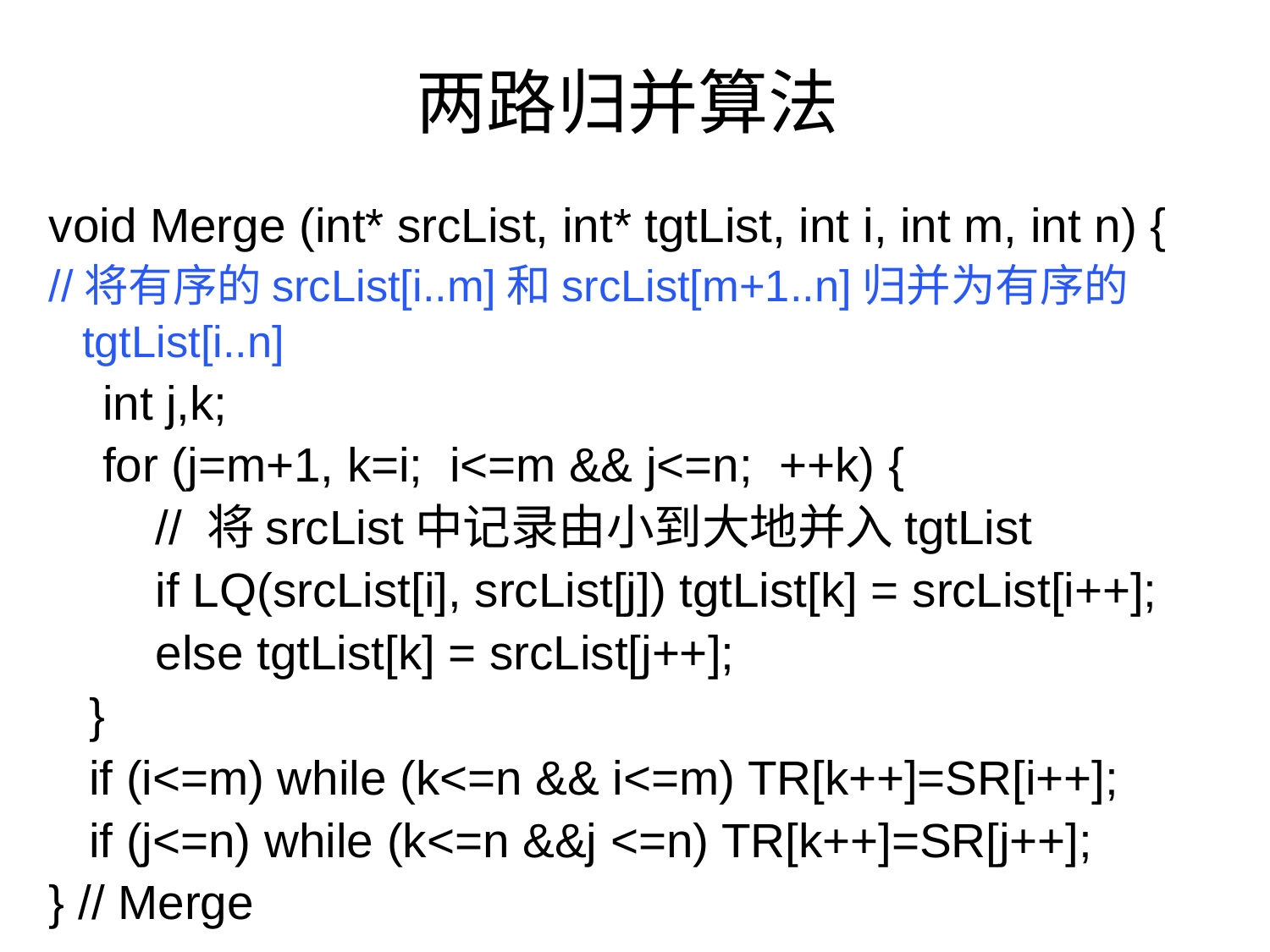

两路归并算法
void Merge (int* srcList, int* tgtList, int i, int m, int n) {
//将有序的srcList[i..m]和srcList[m+1..n]归并为有序的tgtList[i..n]
    int j,k;
    for (j=m+1, k=i;  i<=m && j<=n;  ++k) {
        // 将srcList中记录由小到大地并入tgtList
        if LQ(srcList[i], srcList[j]) tgtList[k] = srcList[i++];
        else tgtList[k] = srcList[j++];
   }
   if (i<=m) while (k<=n && i<=m) TR[k++]=SR[i++];
   if (j<=n) while (k<=n &&j <=n) TR[k++]=SR[j++];
} // Merge